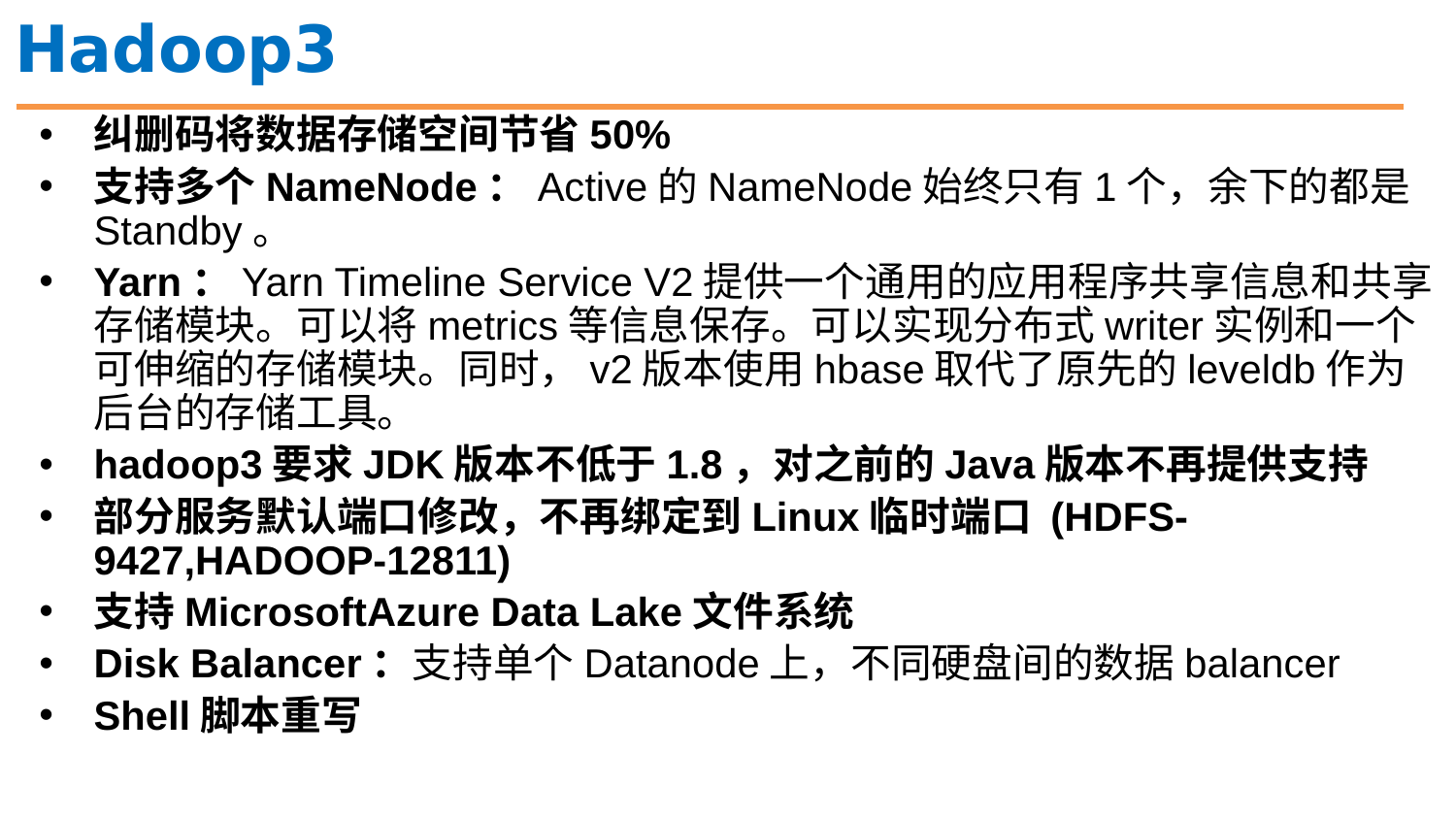

Hadoop3
纠删码将数据存储空间节省50%
支持多个NameNode：Active的NameNode始终只有1个，余下的都是Standby。
Yarn：Yarn Timeline Service V2提供一个通用的应用程序共享信息和共享存储模块。可以将metrics等信息保存。可以实现分布式writer实例和一个可伸缩的存储模块。同时，v2版本使用hbase取代了原先的leveldb作为后台的存储工具。
hadoop3要求JDK版本不低于1.8，对之前的Java版本不再提供支持
部分服务默认端口修改，不再绑定到Linux临时端口 (HDFS-9427,HADOOP-12811)
支持MicrosoftAzure Data Lake文件系统
Disk Balancer：支持单个Datanode上，不同硬盘间的数据balancer
Shell脚本重写